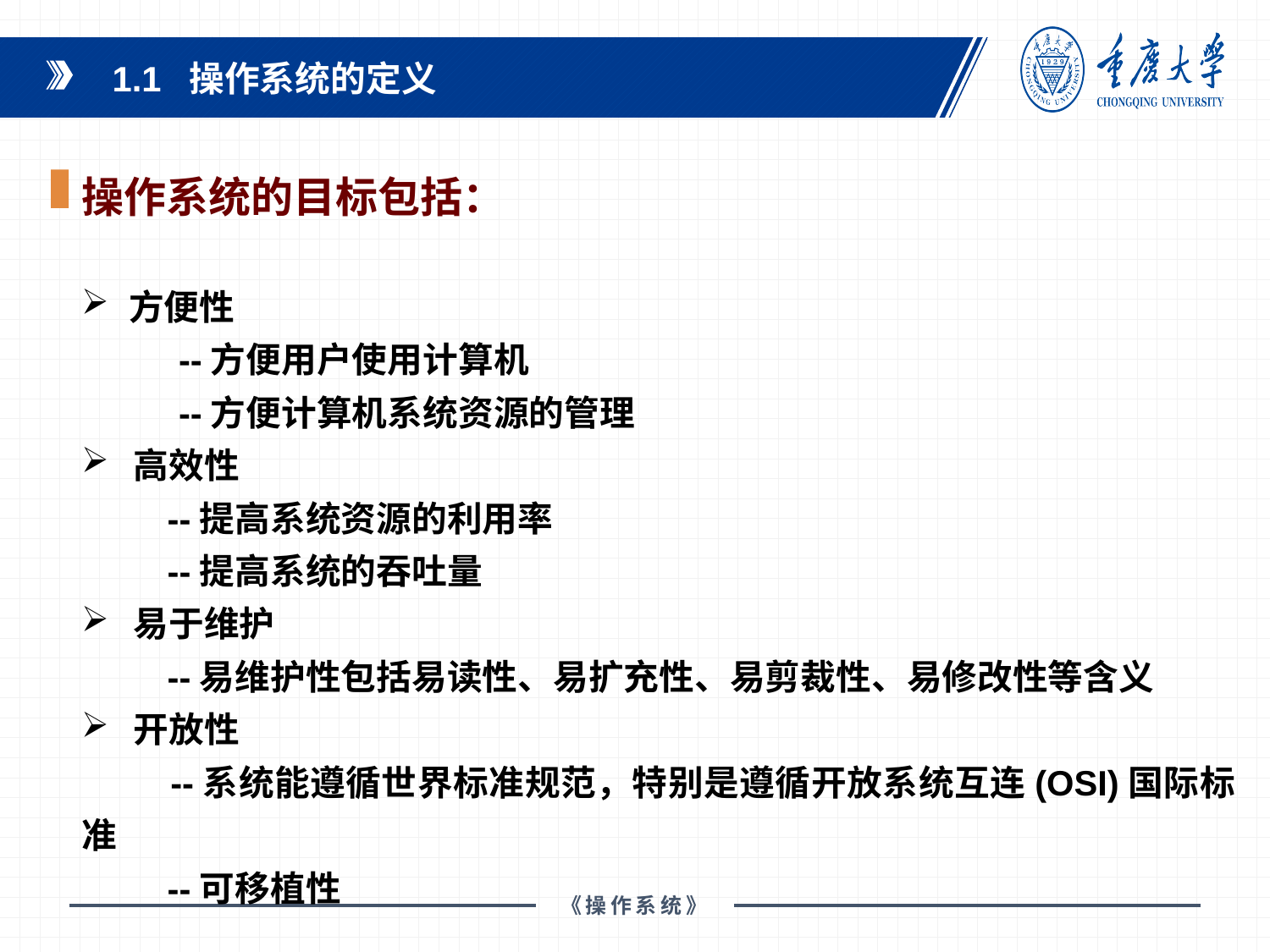

1.1  操作系统的定义
操作系统的目标包括：

方便性
          --方便用户使用计算机
          --方便计算机系统资源的管理
 高效性
      --提高系统资源的利用率
      --提高系统的吞吐量
 易于维护
      --易维护性包括易读性、易扩充性、易剪裁性、易修改性等含义
 开放性
      --系统能遵循世界标准规范，特别是遵循开放系统互连(OSI)国际标准
      --可移植性